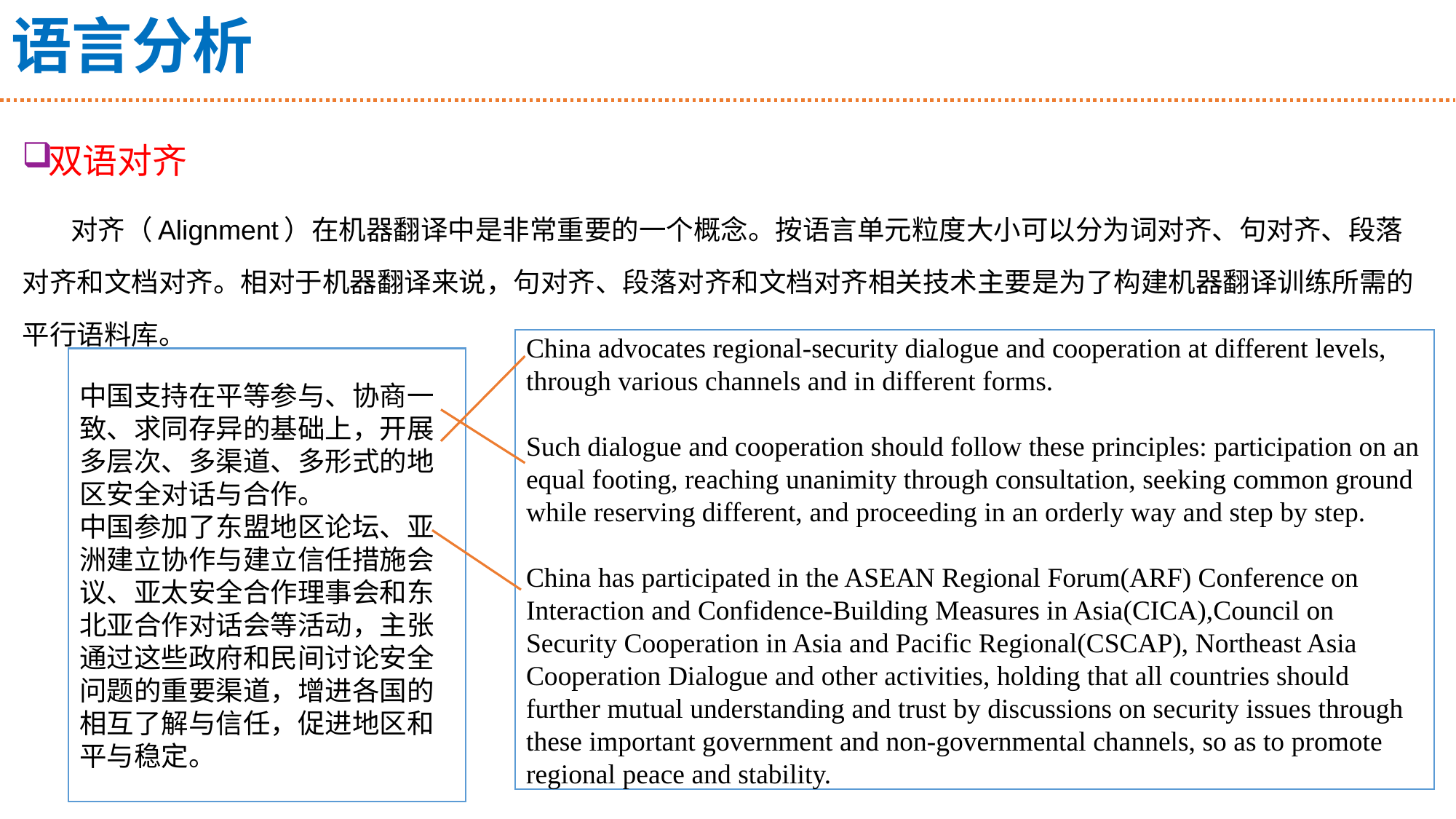

# 语言分析
双语对齐
对齐（Alignment）在机器翻译中是非常重要的一个概念。按语言单元粒度大小可以分为词对齐、句对齐、段落对齐和文档对齐。相对于机器翻译来说，句对齐、段落对齐和文档对齐相关技术主要是为了构建机器翻译训练所需的平行语料库。
China advocates regional-security dialogue and cooperation at different levels, through various channels and in different forms.

Such dialogue and cooperation should follow these principles: participation on an equal footing, reaching unanimity through consultation, seeking common ground while reserving different, and proceeding in an orderly way and step by step.

China has participated in the ASEAN Regional Forum(ARF) Conference on Interaction and Confidence-Building Measures in Asia(CICA),Council on Security Cooperation in Asia and Pacific Regional(CSCAP), Northeast Asia Cooperation Dialogue and other activities, holding that all countries should further mutual understanding and trust by discussions on security issues through these important government and non-governmental channels, so as to promote regional peace and stability.
中国支持在平等参与、协商一致、求同存异的基础上，开展多层次、多渠道、多形式的地区安全对话与合作。
中国参加了东盟地区论坛、亚洲建立协作与建立信任措施会议、亚太安全合作理事会和东北亚合作对话会等活动，主张通过这些政府和民间讨论安全问题的重要渠道，增进各国的相互了解与信任，促进地区和平与稳定。